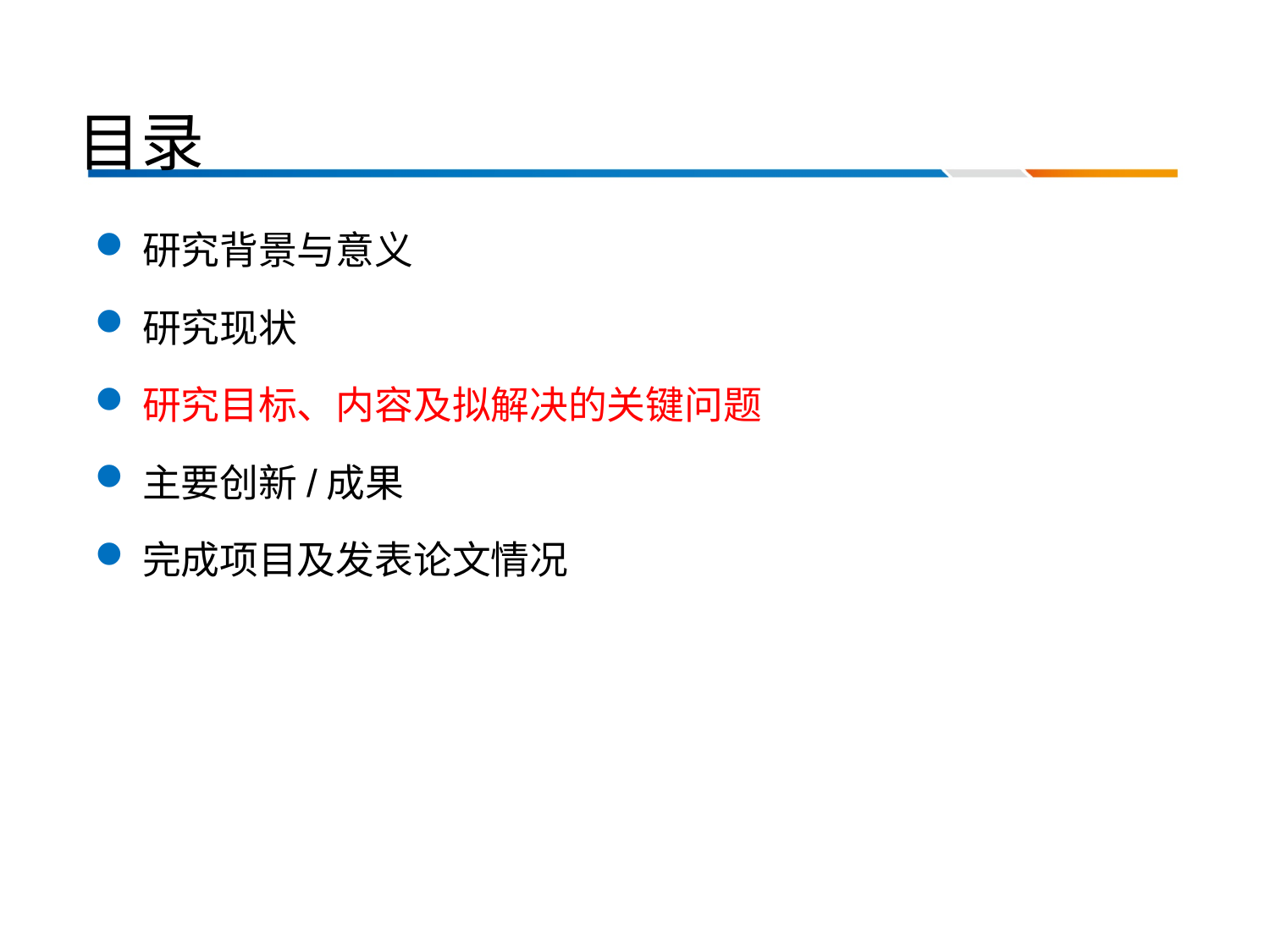

目录
研究背景与意义
研究现状
研究目标、内容及拟解决的关键问题
主要创新/成果
完成项目及发表论文情况